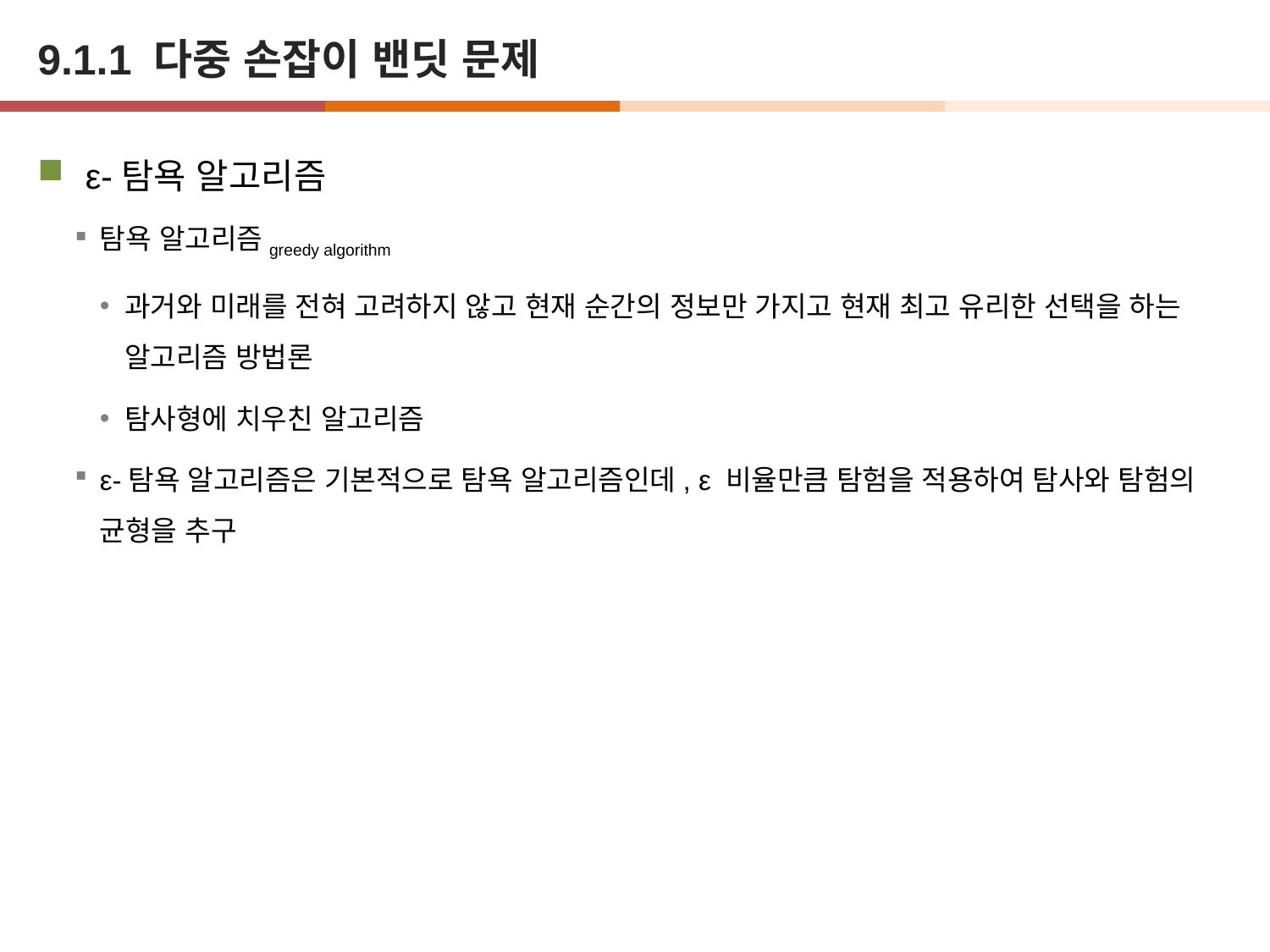

# 9.1.1 다중 손잡이 밴딧 문제
ε-탐욕 알고리즘
탐욕 알고리즘greedy algorithm
과거와 미래를 전혀 고려하지 않고 현재 순간의 정보만 가지고 현재 최고 유리한 선택을 하는 알고리즘 방법론
탐사형에 치우친 알고리즘
ε-탐욕 알고리즘은 기본적으로 탐욕 알고리즘인데, ε 비율만큼 탐험을 적용하여 탐사와 탐험의 균형을 추구